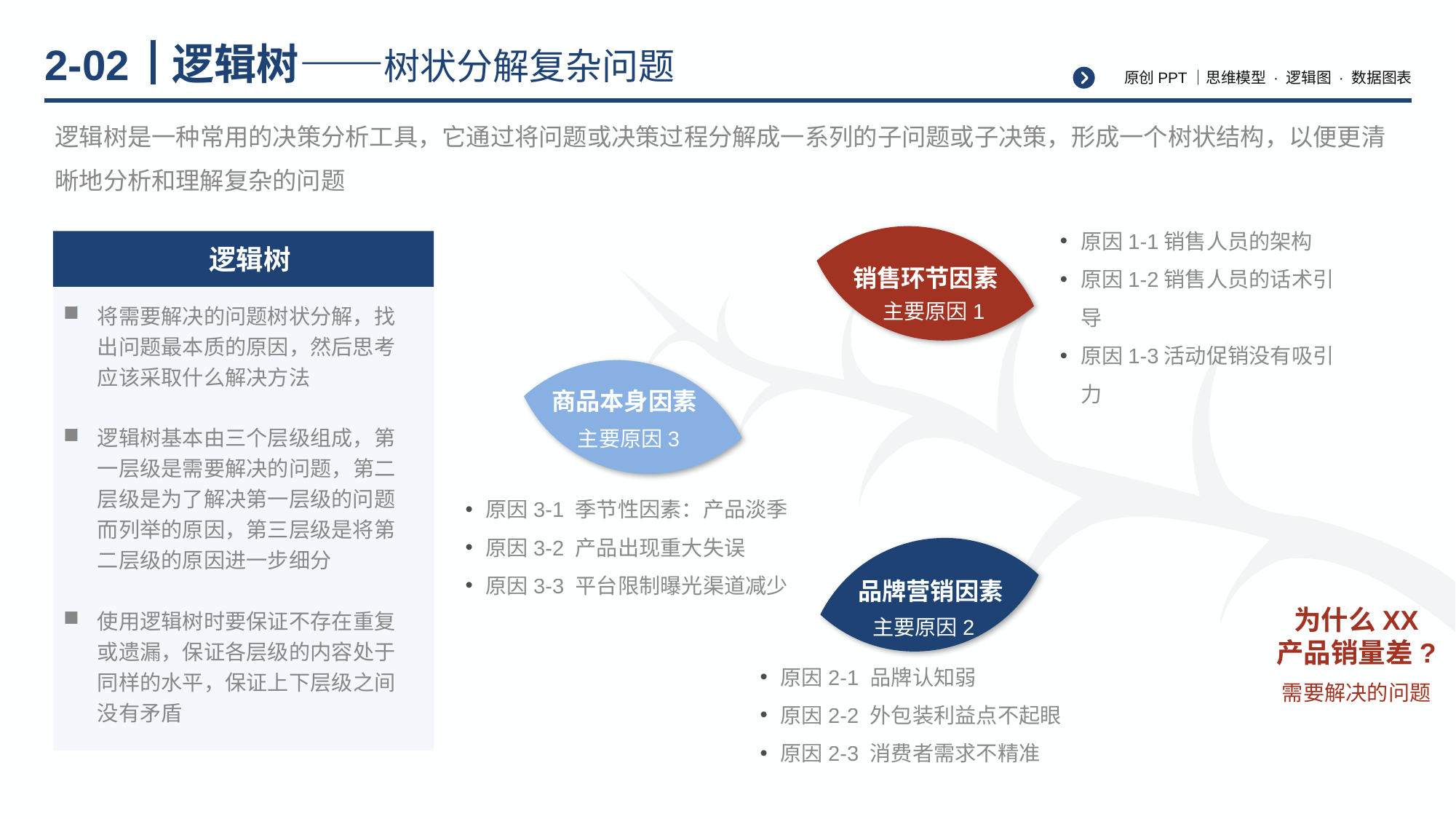

# 逻辑树——树状分解复杂问题
2-02
逻辑树是一种常用的决策分析工具，它通过将问题或决策过程分解成一系列的子问题或子决策，形成一个树状结构，以便更清晰地分析和理解复杂的问题

销售环节因素
主要原因1
原因1-1销售人员的架构
原因1-2销售人员的话术引导
原因1-3活动促销没有吸引力

商品本身因素
主要原因3
原因3-1 季节性因素：产品淡季
原因3-2 产品出现重大失误
原因3-3 平台限制曝光渠道减少

品牌营销因素
主要原因2
为什么XX
产品销量差?
原因2-1 品牌认知弱
原因2-2 外包装利益点不起眼
原因2-3 消费者需求不精准
需要解决的问题
 逻辑树

将需要解决的问题树状分解，找出问题最本质的原因，然后思考应该采取什么解决方法

逻辑树基本由三个层级组成，第一层级是需要解决的问题，第二层级是为了解决第一层级的问题而列举的原因，第三层级是将第二层级的原因进一步细分

使用逻辑树时要保证不存在重复或遗漏，保证各层级的内容处于同样的水平，保证上下层级之间没有矛盾